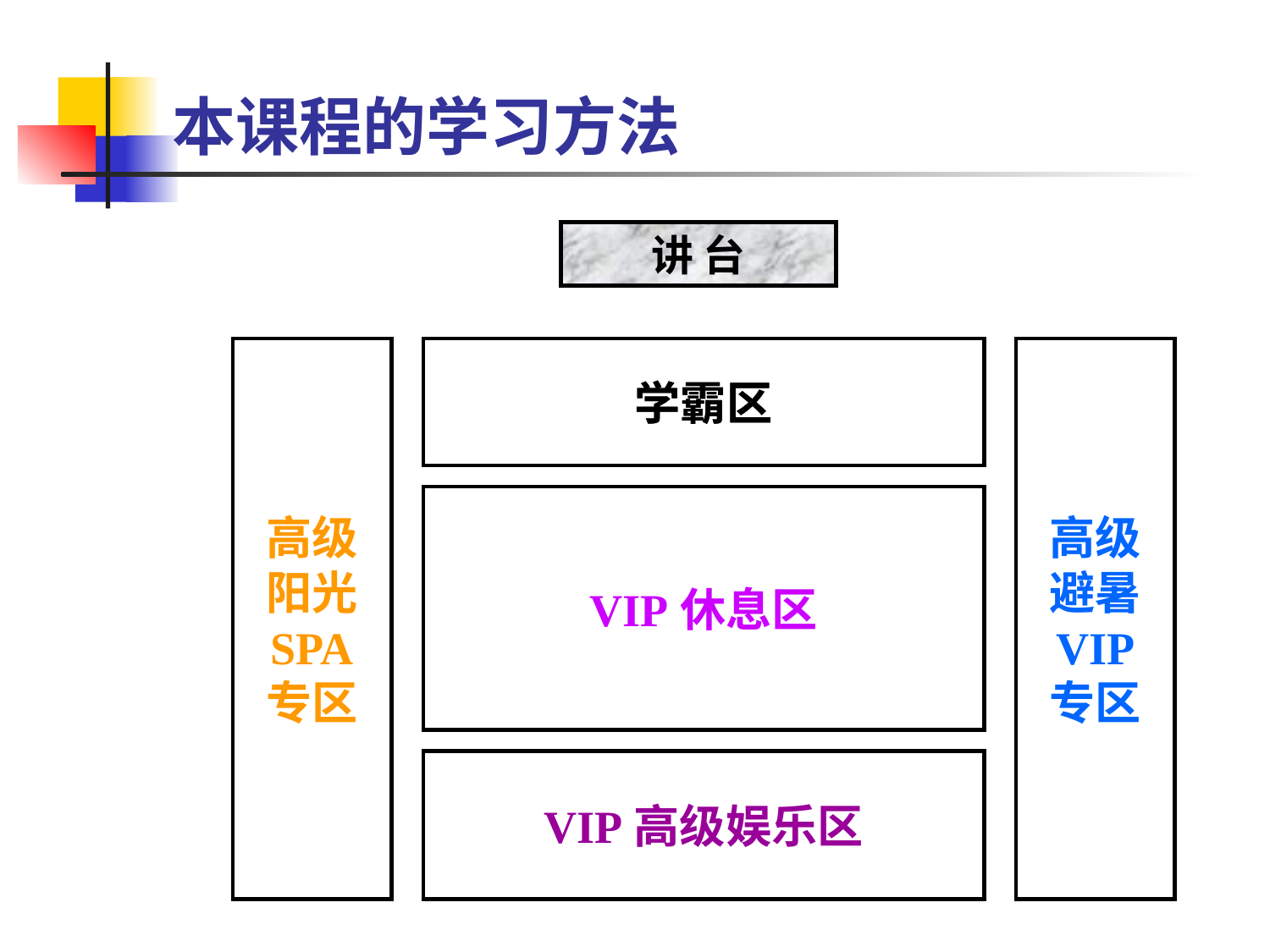

# 本课程的学习方法
讲 台
高级
阳光
SPA
专区
学霸区
学霸区
高级
避暑
VIP
专区
VIP休息区
VIP高级娱乐区